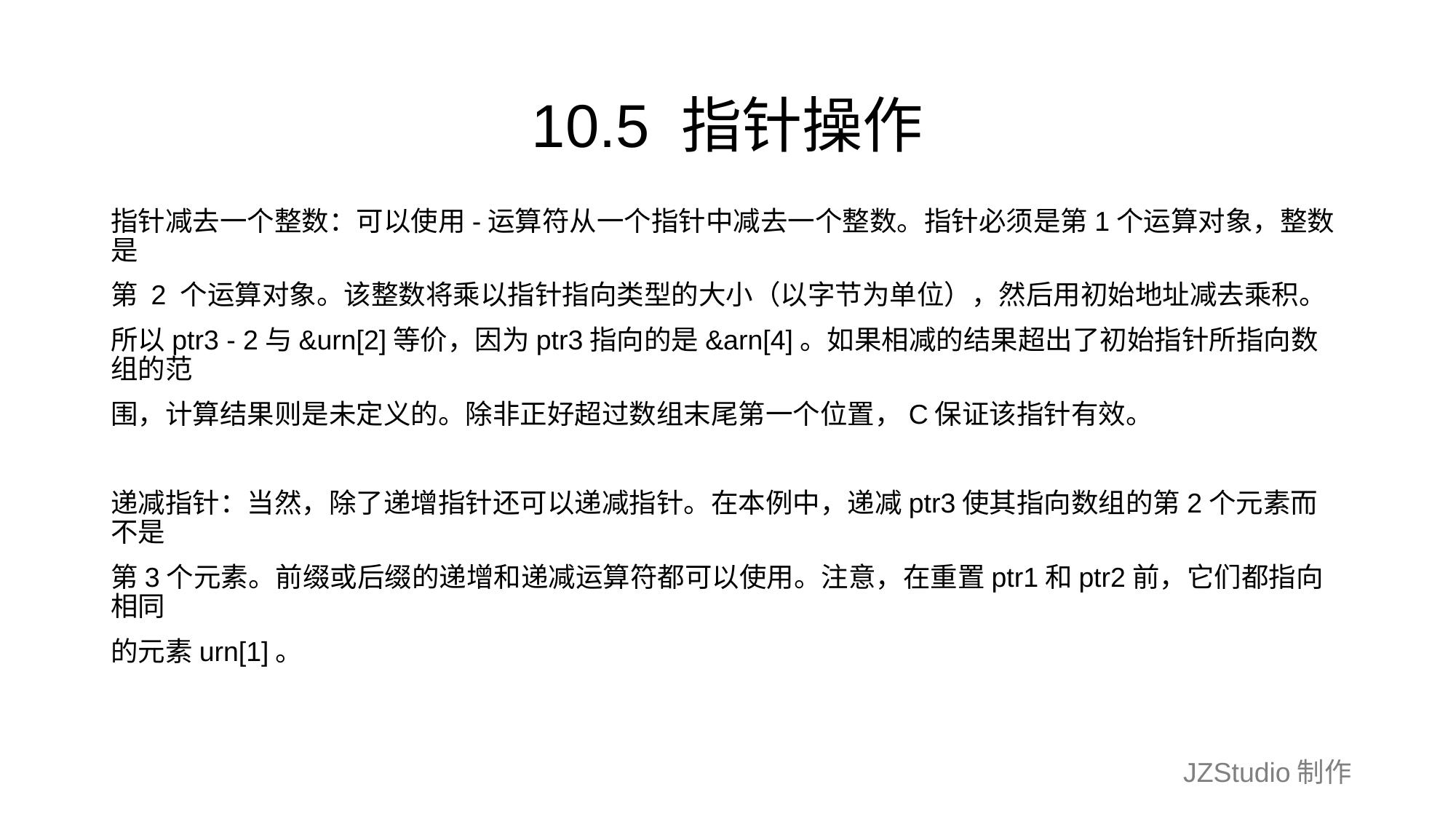

# 10.5 指针操作
指针减去一个整数：可以使用-运算符从一个指针中减去一个整数。指针必须是第1个运算对象，整数是
第 2 个运算对象。该整数将乘以指针指向类型的大小（以字节为单位），然后用初始地址减去乘积。
所以ptr3 - 2与&urn[2]等价，因为ptr3指向的是&arn[4]。如果相减的结果超出了初始指针所指向数组的范
围，计算结果则是未定义的。除非正好超过数组末尾第一个位置，C保证该指针有效。

递减指针：当然，除了递增指针还可以递减指针。在本例中，递减ptr3使其指向数组的第2个元素而不是
第3个元素。前缀或后缀的递增和递减运算符都可以使用。注意，在重置ptr1和ptr2前，它们都指向相同
的元素urn[1]。